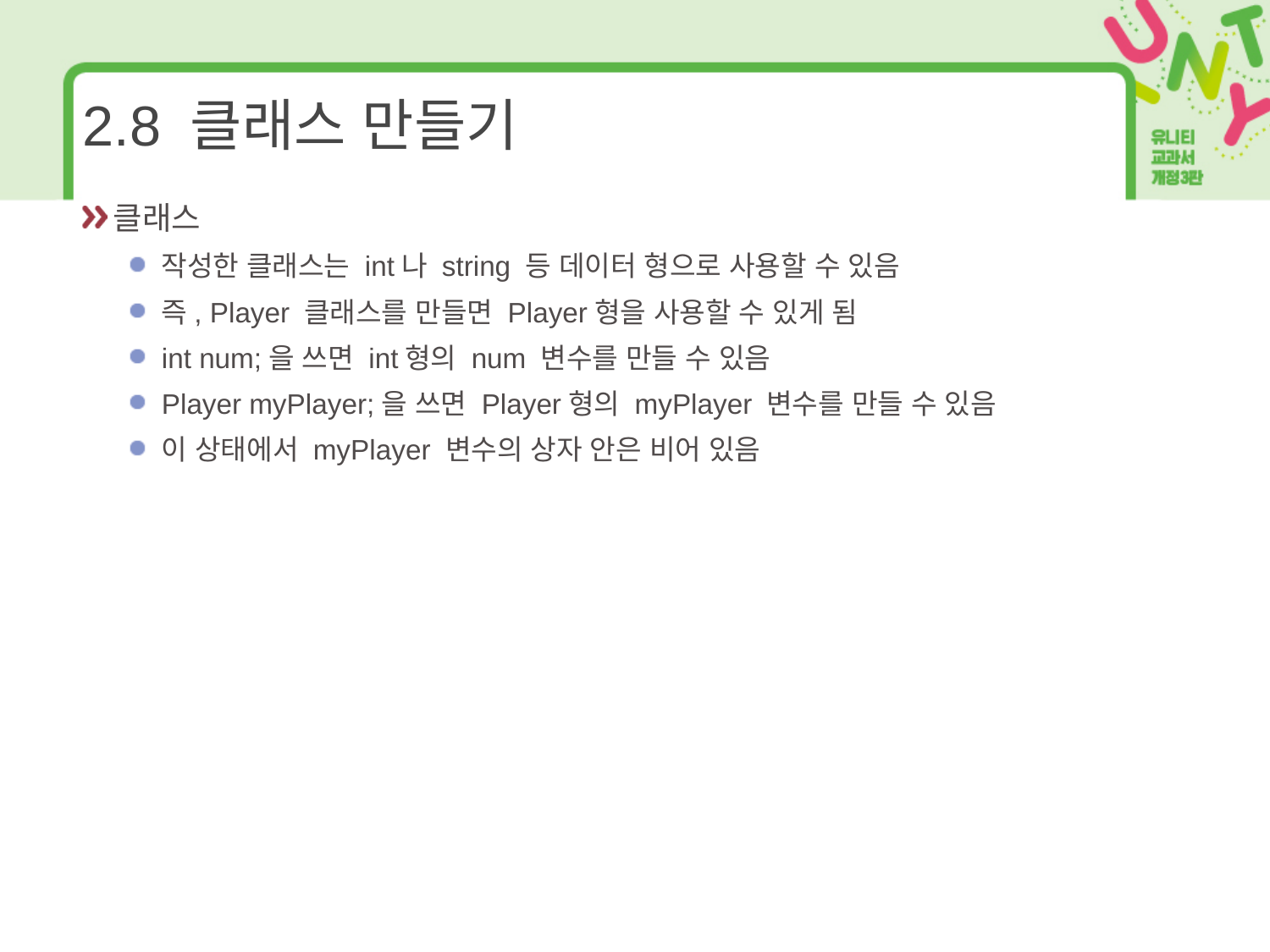

# 2.8 클래스 만들기
클래스
작성한 클래스는 int나 string 등 데이터 형으로 사용할 수 있음
즉, Player 클래스를 만들면 Player형을 사용할 수 있게 됨
int num;을 쓰면 int형의 num 변수를 만들 수 있음
Player myPlayer;을 쓰면 Player형의 myPlayer 변수를 만들 수 있음
이 상태에서 myPlayer 변수의 상자 안은 비어 있음